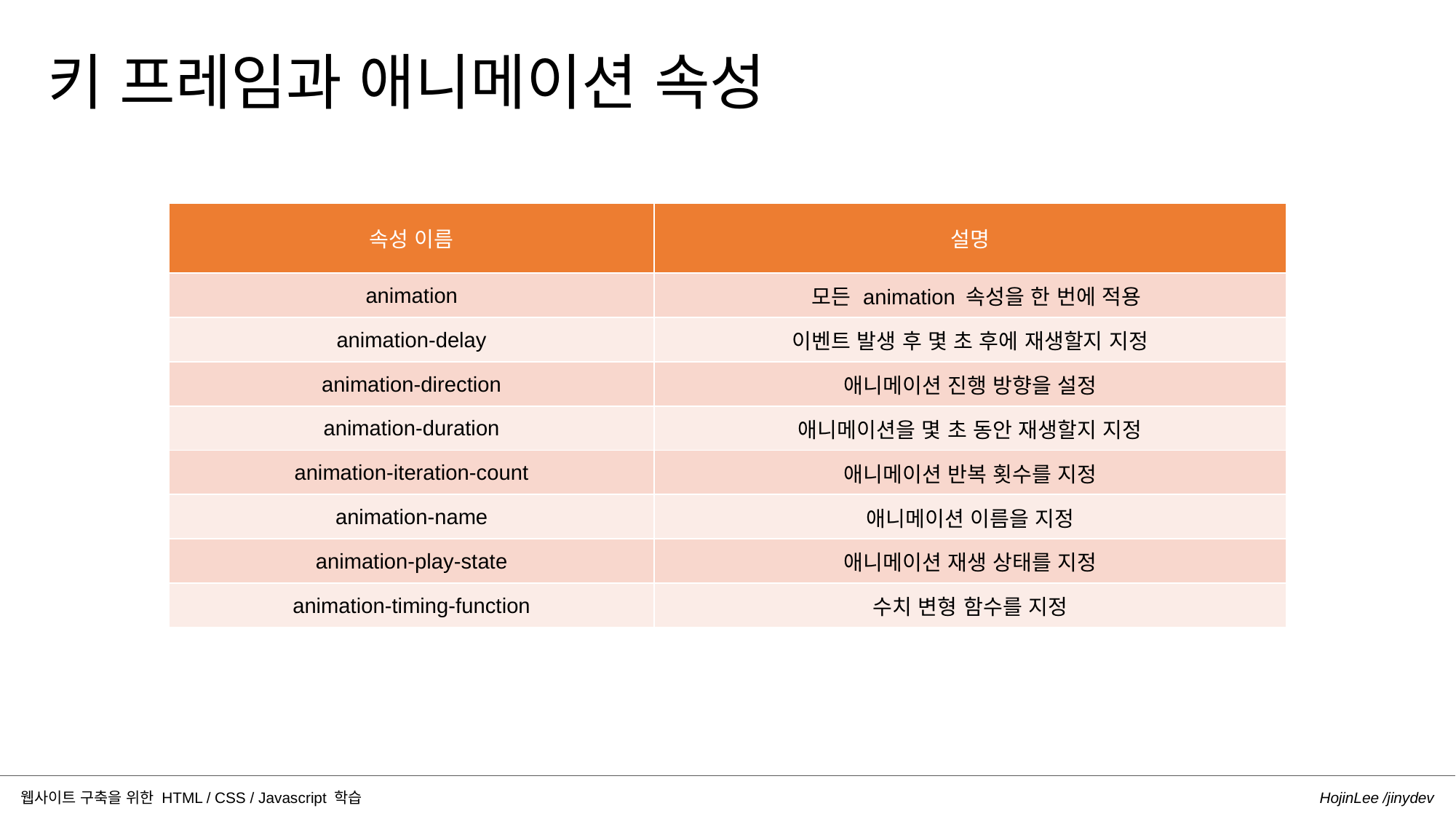

키 프레임과 애니메이션 속성
| 속성 이름 | 설명 |
| --- | --- |
| animation | 모든 animation 속성을 한 번에 적용 |
| animation-delay | 이벤트 발생 후 몇 초 후에 재생할지 지정 |
| animation-direction | 애니메이션 진행 방향을 설정 |
| animation-duration | 애니메이션을 몇 초 동안 재생할지 지정 |
| animation-iteration-count | 애니메이션 반복 횟수를 지정 |
| animation-name | 애니메이션 이름을 지정 |
| animation-play-state | 애니메이션 재생 상태를 지정 |
| animation-timing-function | 수치 변형 함수를 지정 |
HojinLee /jinydev
웹사이트 구축을 위한 HTML / CSS / Javascript 학습